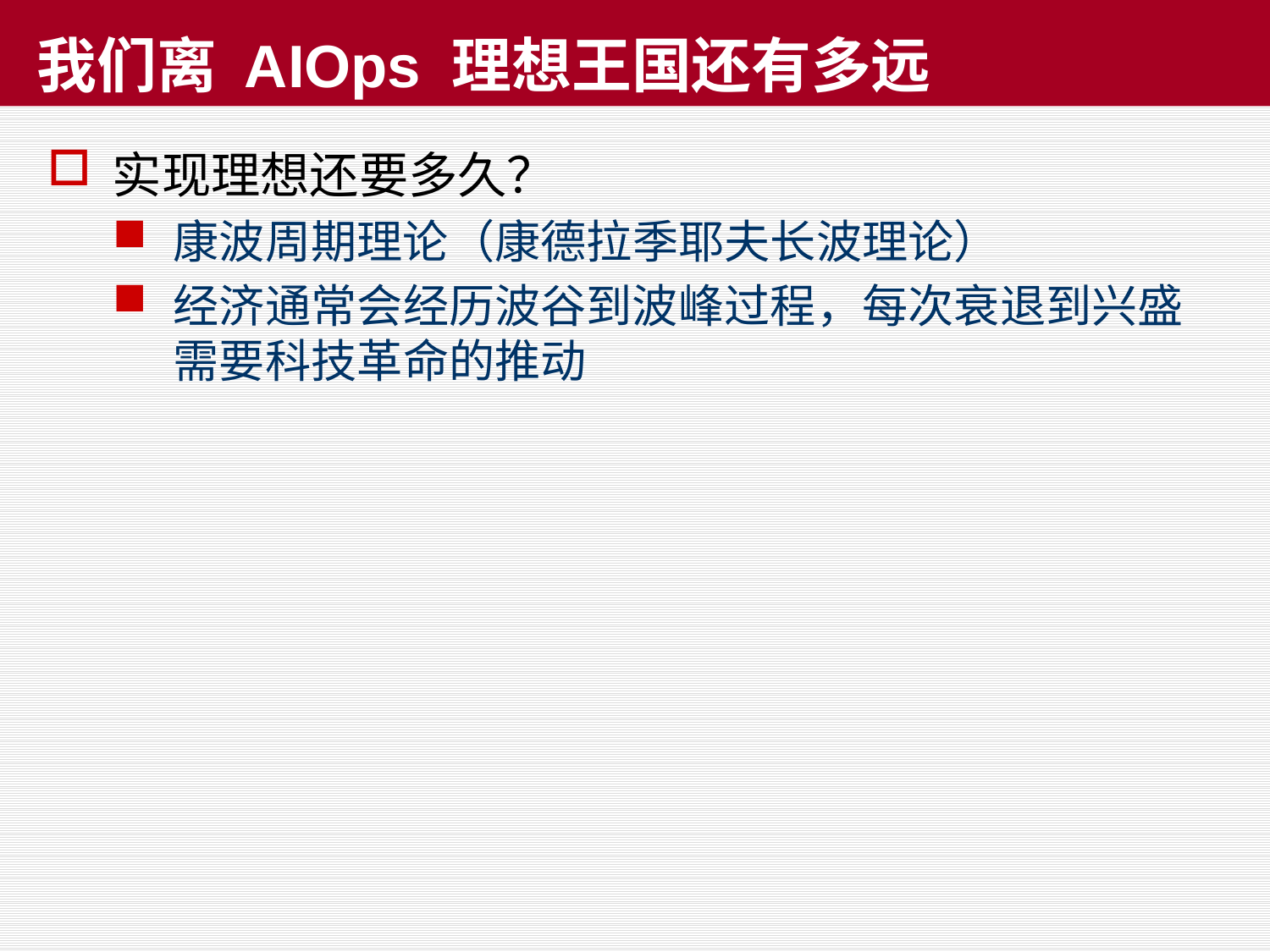

# 我们离 AIOps 理想王国还有多远
实现理想还要多久？
康波周期理论（康德拉季耶夫长波理论）
经济通常会经历波谷到波峰过程，每次衰退到兴盛需要科技革命的推动